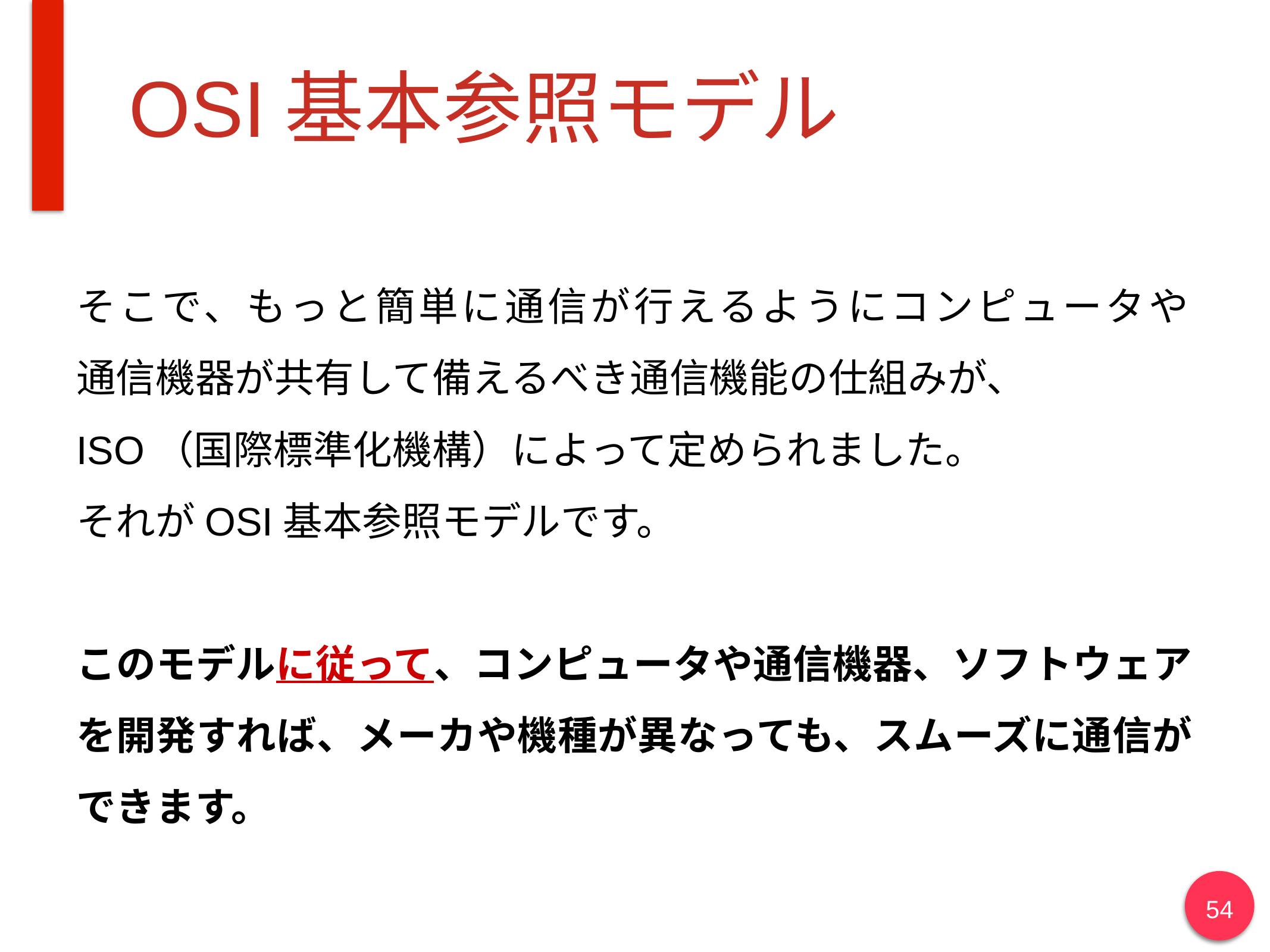

# OSI基本参照モデル
そこで、もっと簡単に通信が行えるようにコンピュータや
通信機器が共有して備えるべき通信機能の仕組みが、
ISO（国際標準化機構）によって定められました。
それがOSI基本参照モデルです。

このモデルに従って、コンピュータや通信機器、ソフトウェアを開発すれば、メーカや機種が異なっても、スムーズに通信ができます。
54